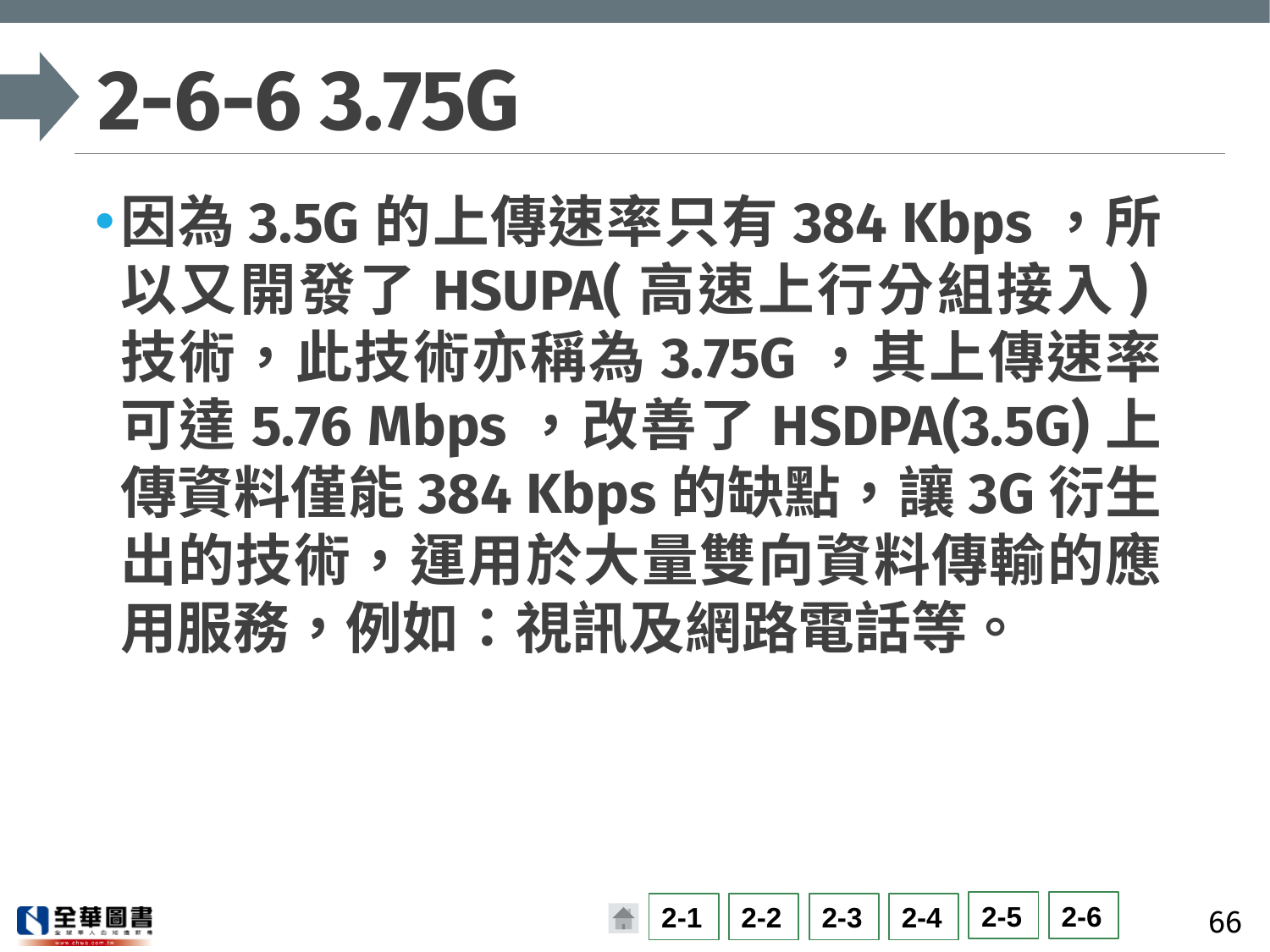

# 2-6-6 3.75G
因為3.5G的上傳速率只有384 Kbps，所以又開發了HSUPA(高速上行分組接入)技術，此技術亦稱為3.75G，其上傳速率可達5.76 Mbps，改善了HSDPA(3.5G)上傳資料僅能384 Kbps的缺點，讓3G衍生出的技術，運用於大量雙向資料傳輸的應用服務，例如：視訊及網路電話等。
66